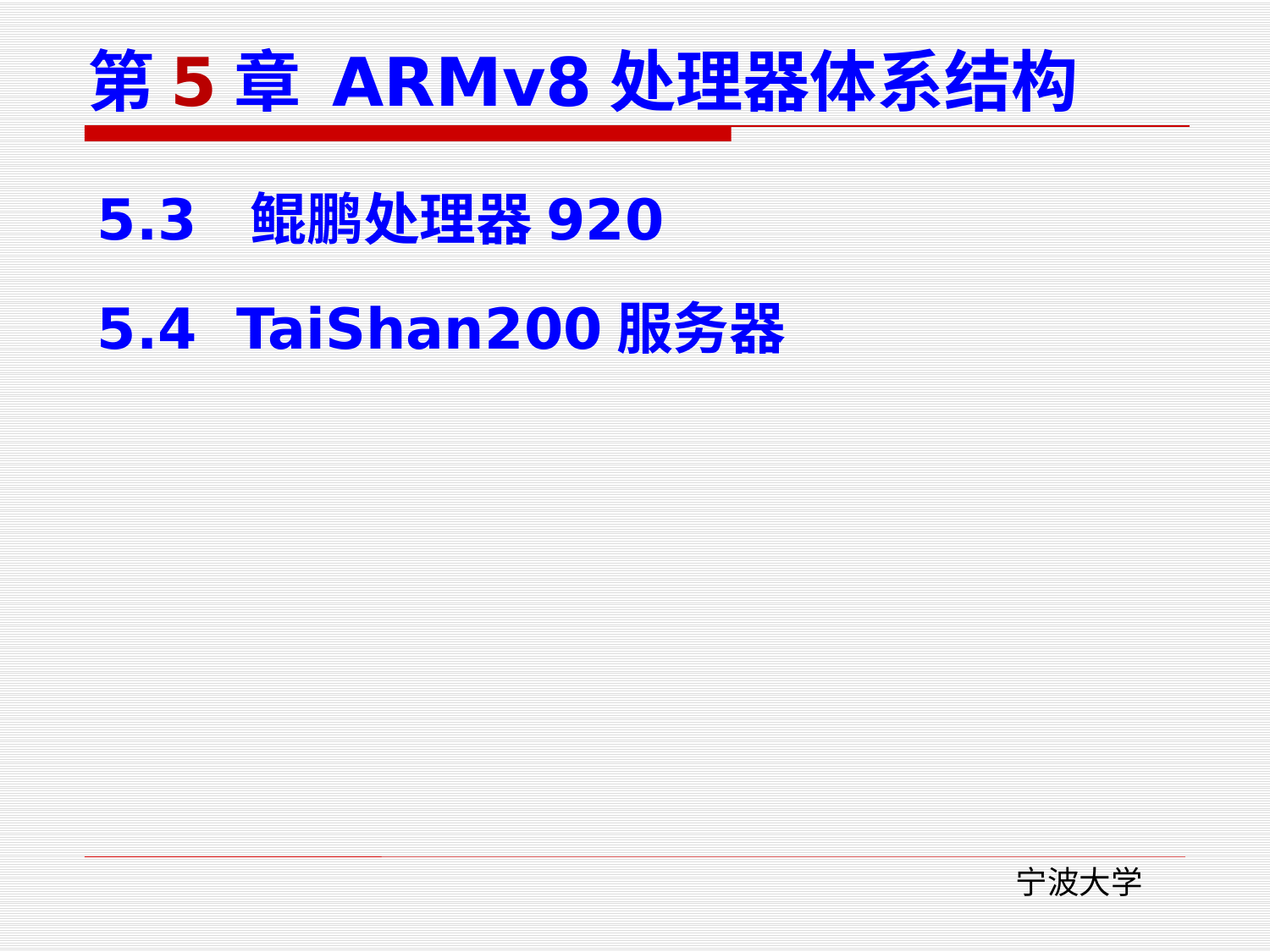

# 第5章 ARMv8处理器体系结构
5.3  鲲鹏处理器920
5.4  TaiShan200服务器